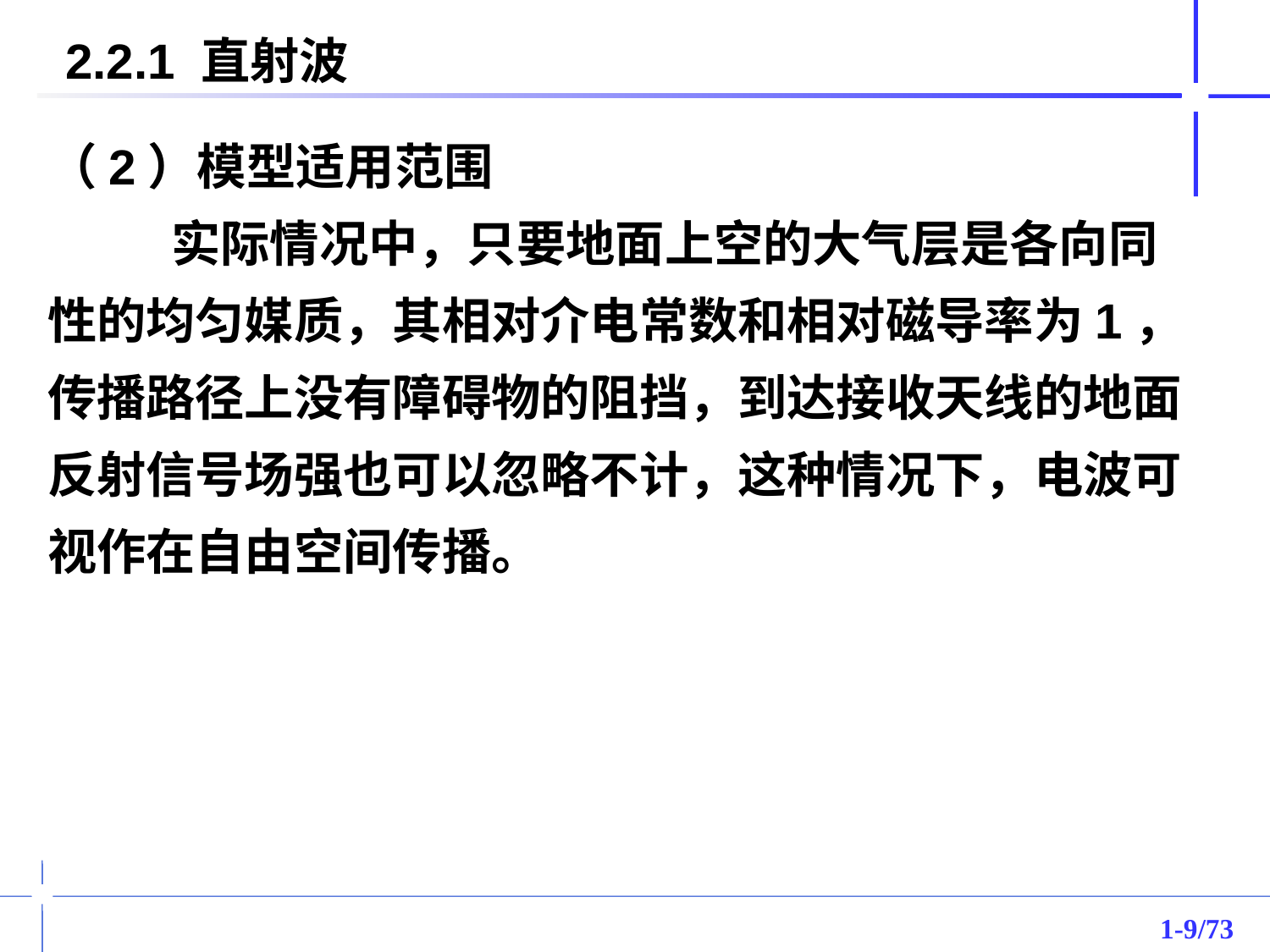

2.2.1 直射波

（2）模型适用范围
          实际情况中，只要地面上空的大气层是各向同性的均匀媒质，其相对介电常数和相对磁导率为1，传播路径上没有障碍物的阻挡，到达接收天线的地面反射信号场强也可以忽略不计，这种情况下，电波可视作在自由空间传播。

1-9/73